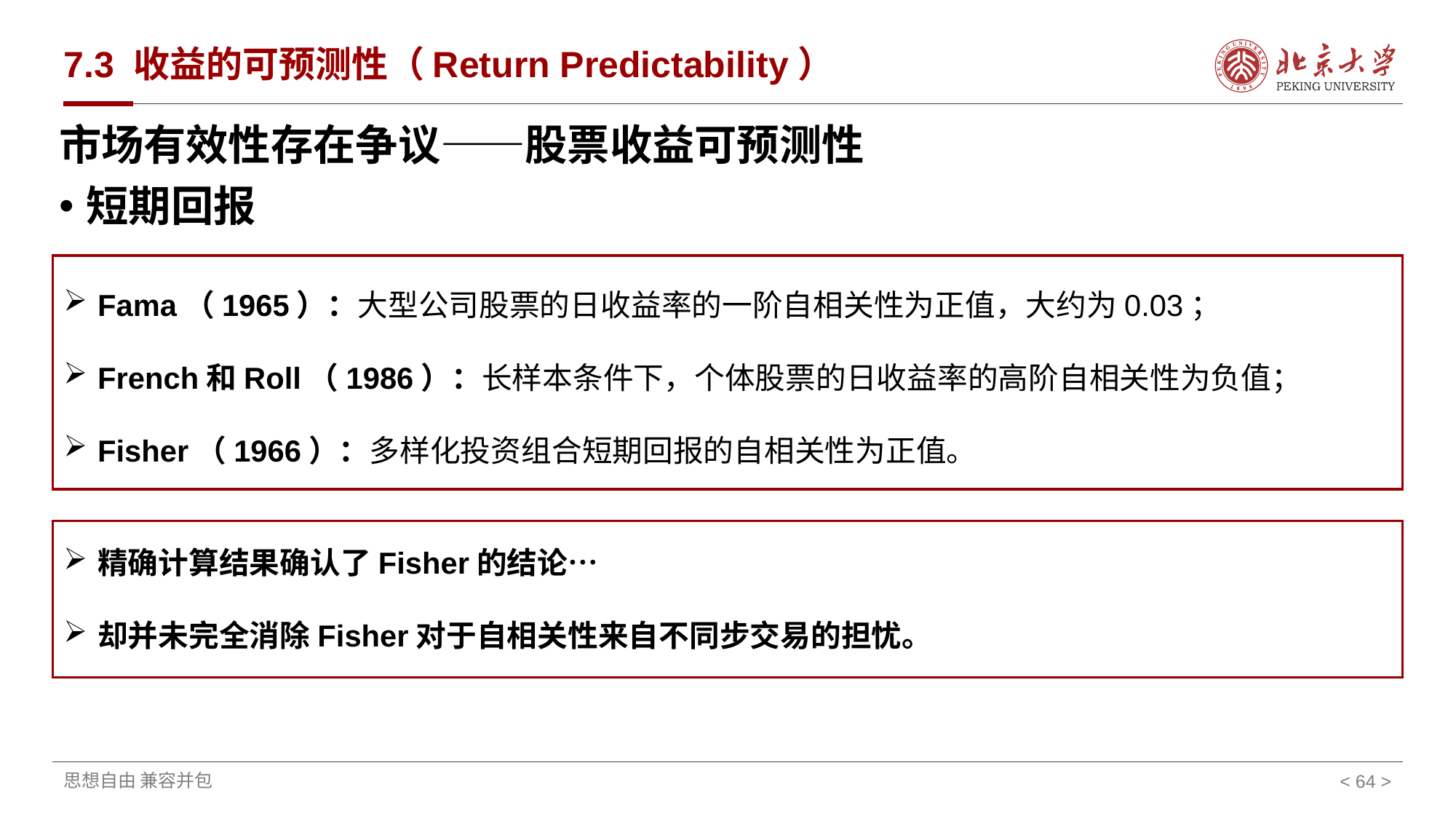

# 7.3 收益的可预测性（Return Predictability）
市场有效性存在争议——股票收益可预测性
短期回报

Fama（1965）：大型公司股票的日收益率的一阶自相关性为正值，大约为0.03；

French和Roll（1986）：长样本条件下，个体股票的日收益率的高阶自相关性为负值；

Fisher（1966）：多样化投资组合短期回报的自相关性为正值。

精确计算结果确认了Fisher的结论…

却并未完全消除Fisher对于自相关性来自不同步交易的担忧。
< 64 >